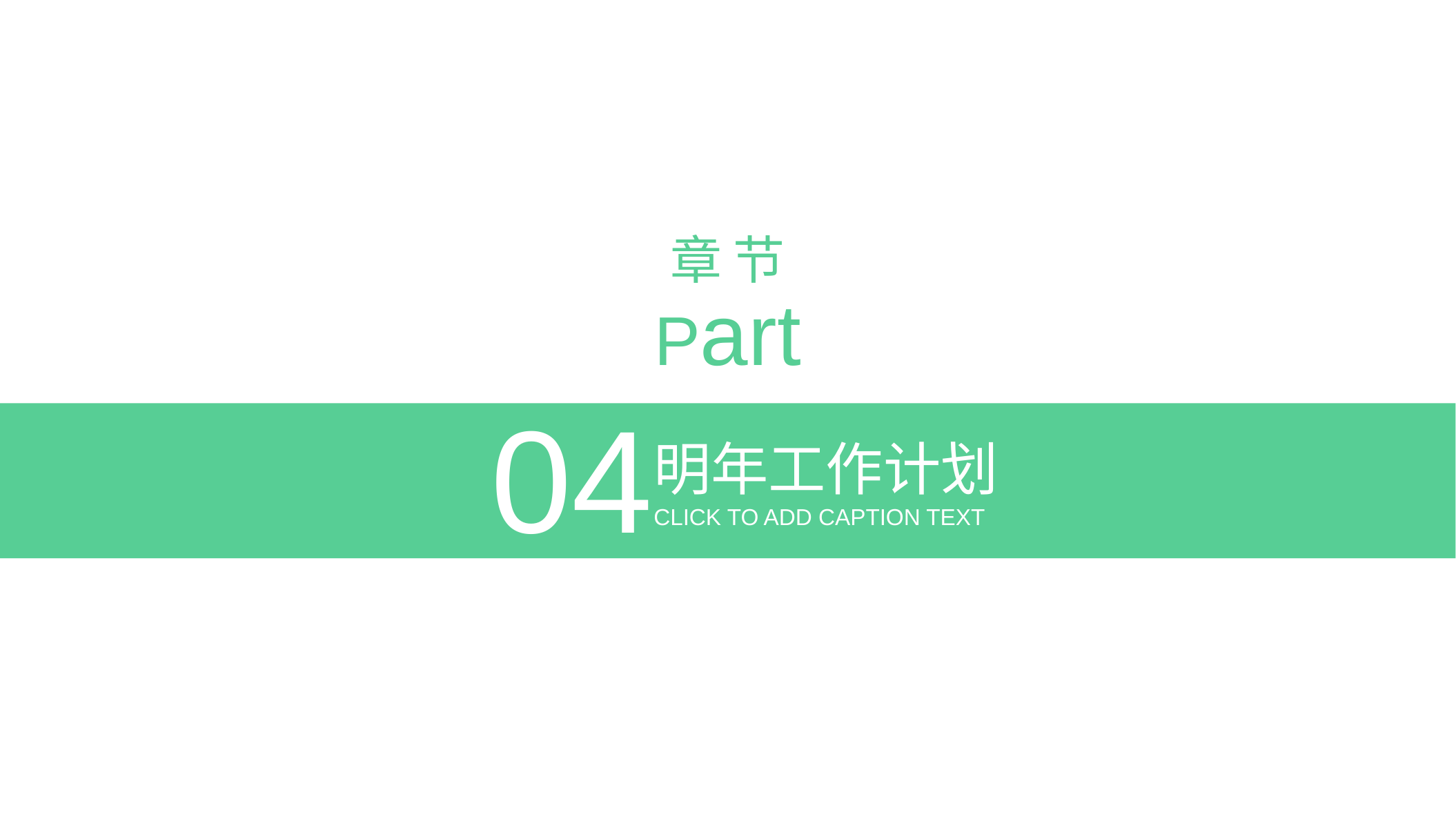

章 节
Part
04

明年工作计划
CLICK TO ADD CAPTION TEXT